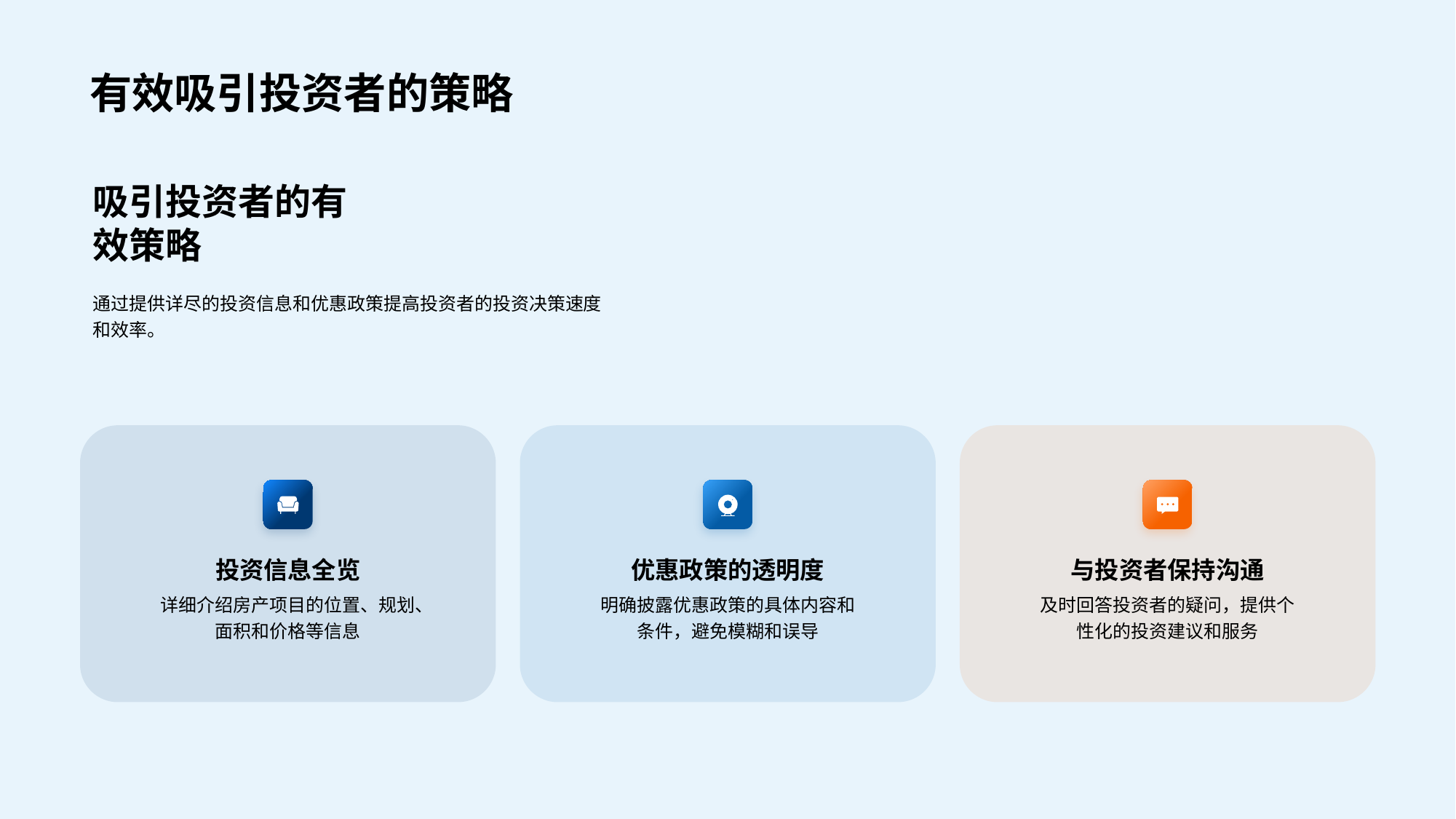

# 有效吸引投资者的策略
吸引投资者的有效策略
通过提供详尽的投资信息和优惠政策提高投资者的投资决策速度和效率。

投资信息全览
详细介绍房产项目的位置、规划、面积和价格等信息

优惠政策的透明度
明确披露优惠政策的具体内容和条件，避免模糊和误导

与投资者保持沟通
及时回答投资者的疑问，提供个性化的投资建议和服务